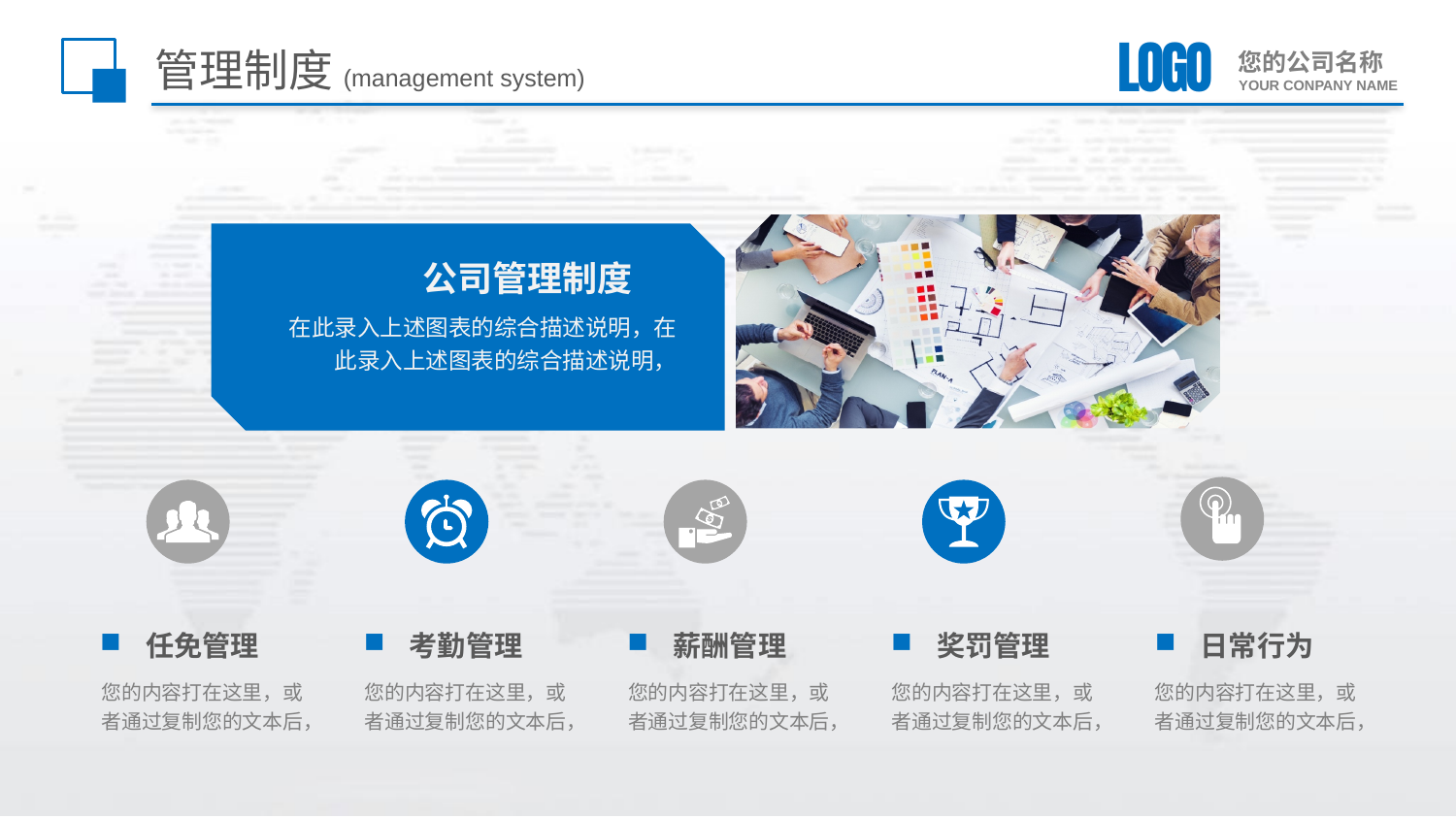

# 管理制度(management system)

公司管理制度
在此录入上述图表的综合描述说明，在此录入上述图表的综合描述说明，

任免管理
考勤管理
薪酬管理
奖罚管理
日常行为
您的内容打在这里，或者通过复制您的文本后，
您的内容打在这里，或者通过复制您的文本后，
您的内容打在这里，或者通过复制您的文本后，
您的内容打在这里，或者通过复制您的文本后，
您的内容打在这里，或者通过复制您的文本后，